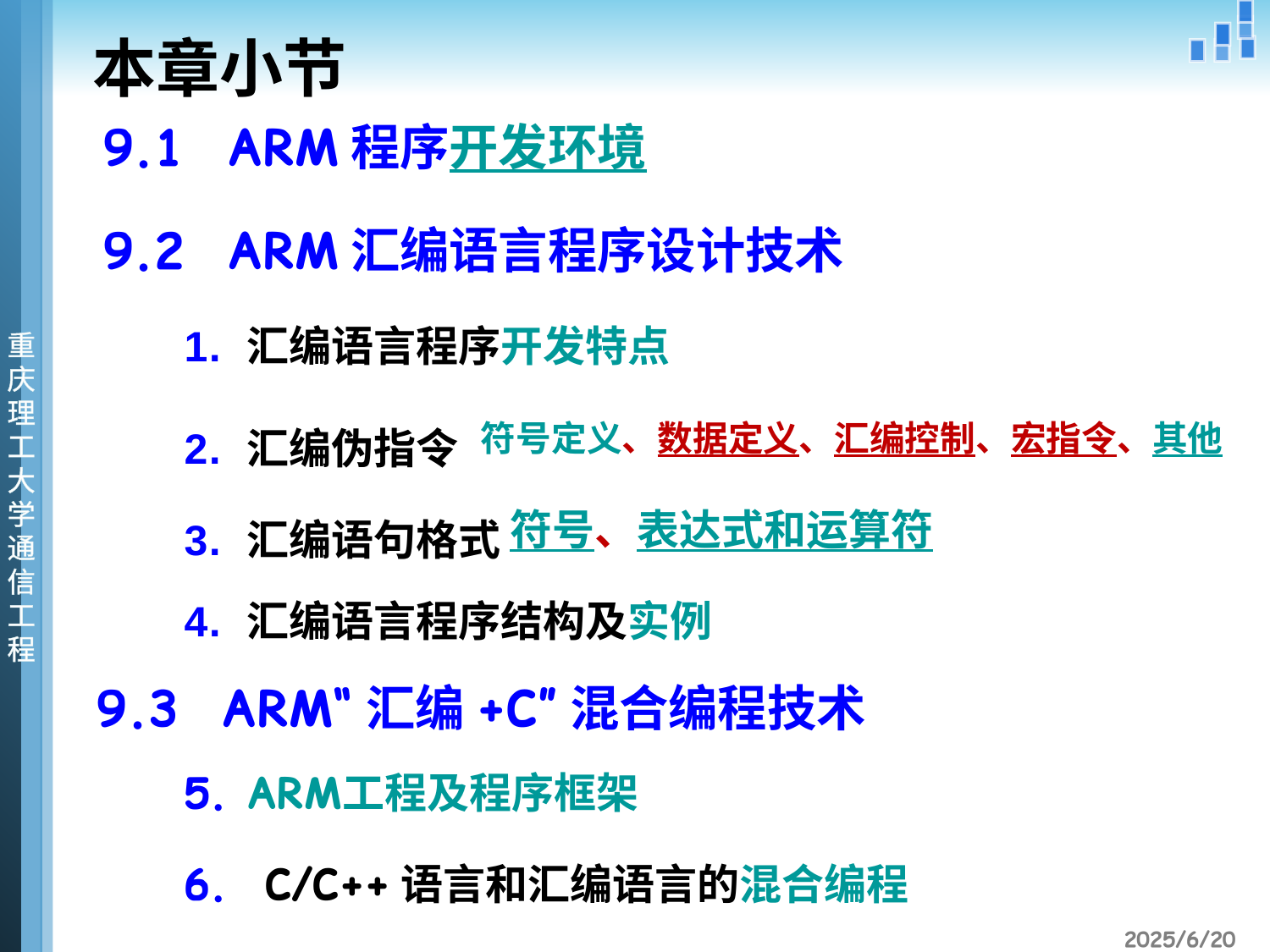

本章小节
9.1  ARM程序开发环境
9.2  ARM汇编语言程序设计技术
汇编语言程序开发特点
汇编伪指令
汇编语句格式
汇编语言程序结构及实例
9.3  ARM“汇编+C”混合编程技术
ARM工程及程序框架
 C/C++语言和汇编语言的混合编程
符号定义、数据定义、汇编控制、宏指令、其他
符号、表达式和运算符
2025/6/20 Friday